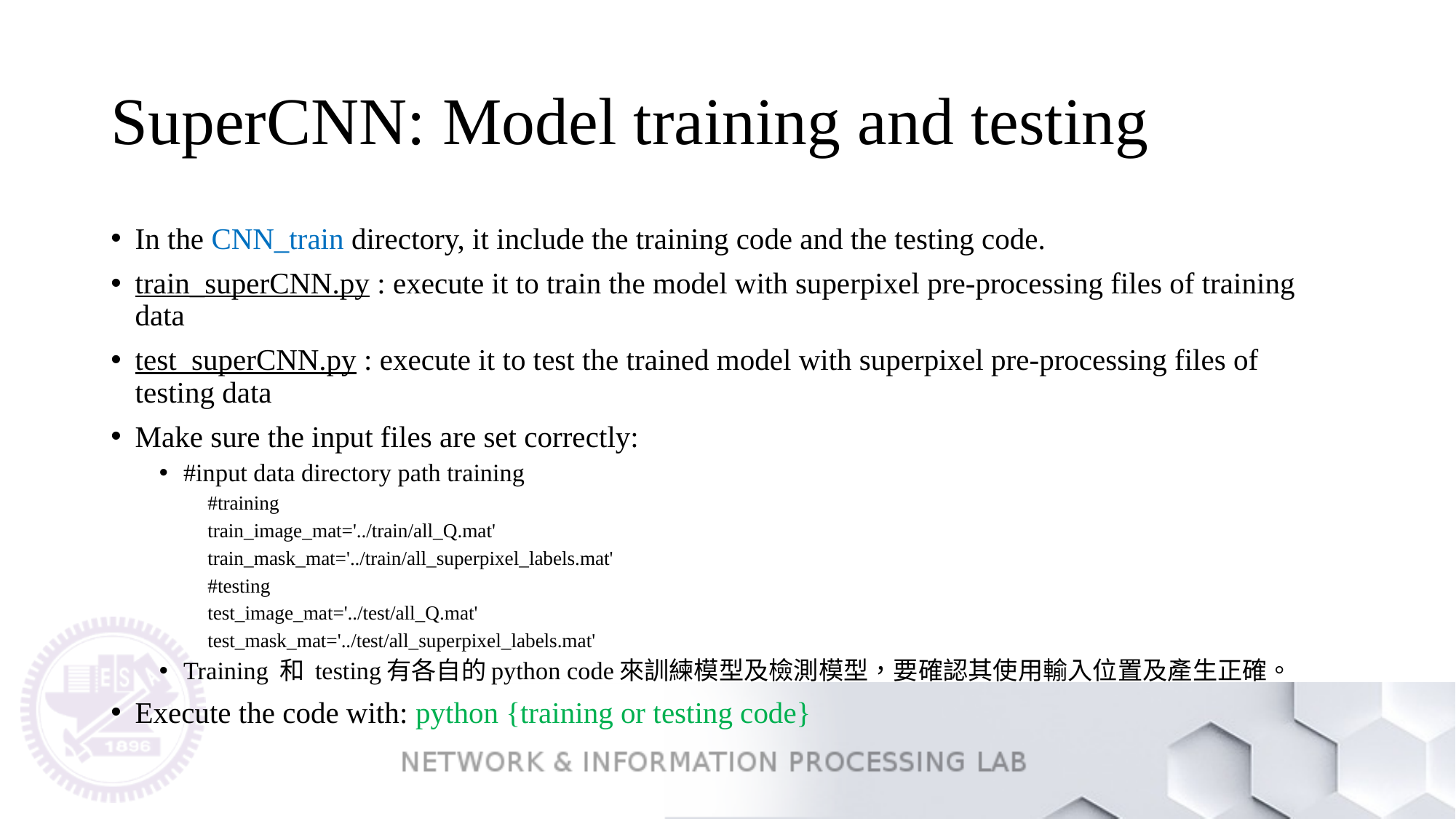

# SuperCNN: Model training and testing
In the CNN_train directory, it include the training code and the testing code.
train_superCNN.py : execute it to train the model with superpixel pre-processing files of training data
test_superCNN.py : execute it to test the trained model with superpixel pre-processing files of testing data
Make sure the input files are set correctly:
#input data directory path training
#training
train_image_mat='../train/all_Q.mat'
train_mask_mat='../train/all_superpixel_labels.mat'
#testing
test_image_mat='../test/all_Q.mat'
test_mask_mat='../test/all_superpixel_labels.mat'
Training 和 testing有各自的python code來訓練模型及檢測模型，要確認其使用輸入位置及產生正確。
Execute the code with: python {training or testing code}